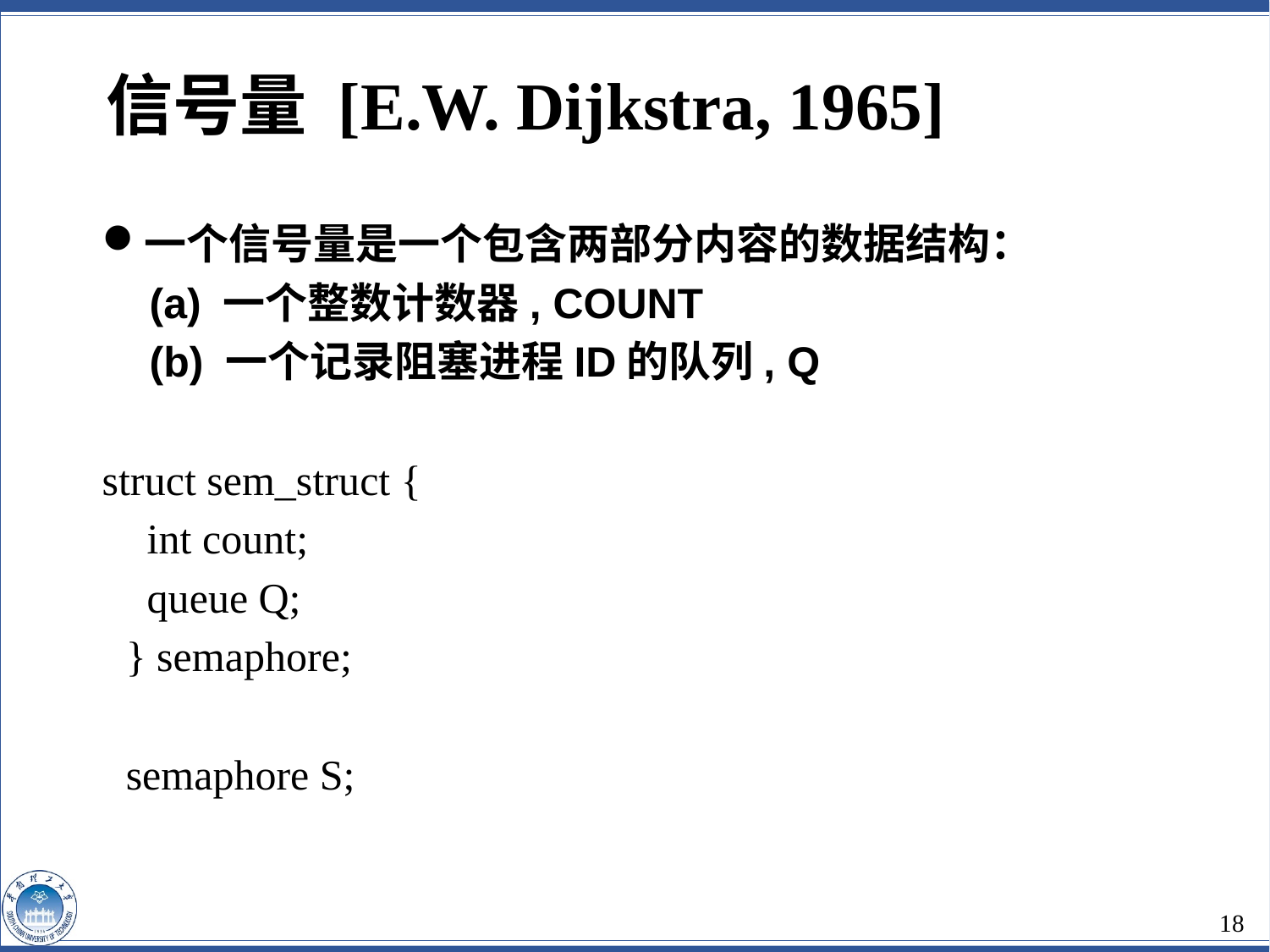

信号量 [E.W. Dijkstra, 1965]
一个信号量是一个包含两部分内容的数据结构：
    (a) 一个整数计数器, COUNT
    (b) 一个记录阻塞进程ID的队列, Q

struct sem_struct {
	  int count;
	  queue Q;
	} semaphore;

	semaphore S;
18